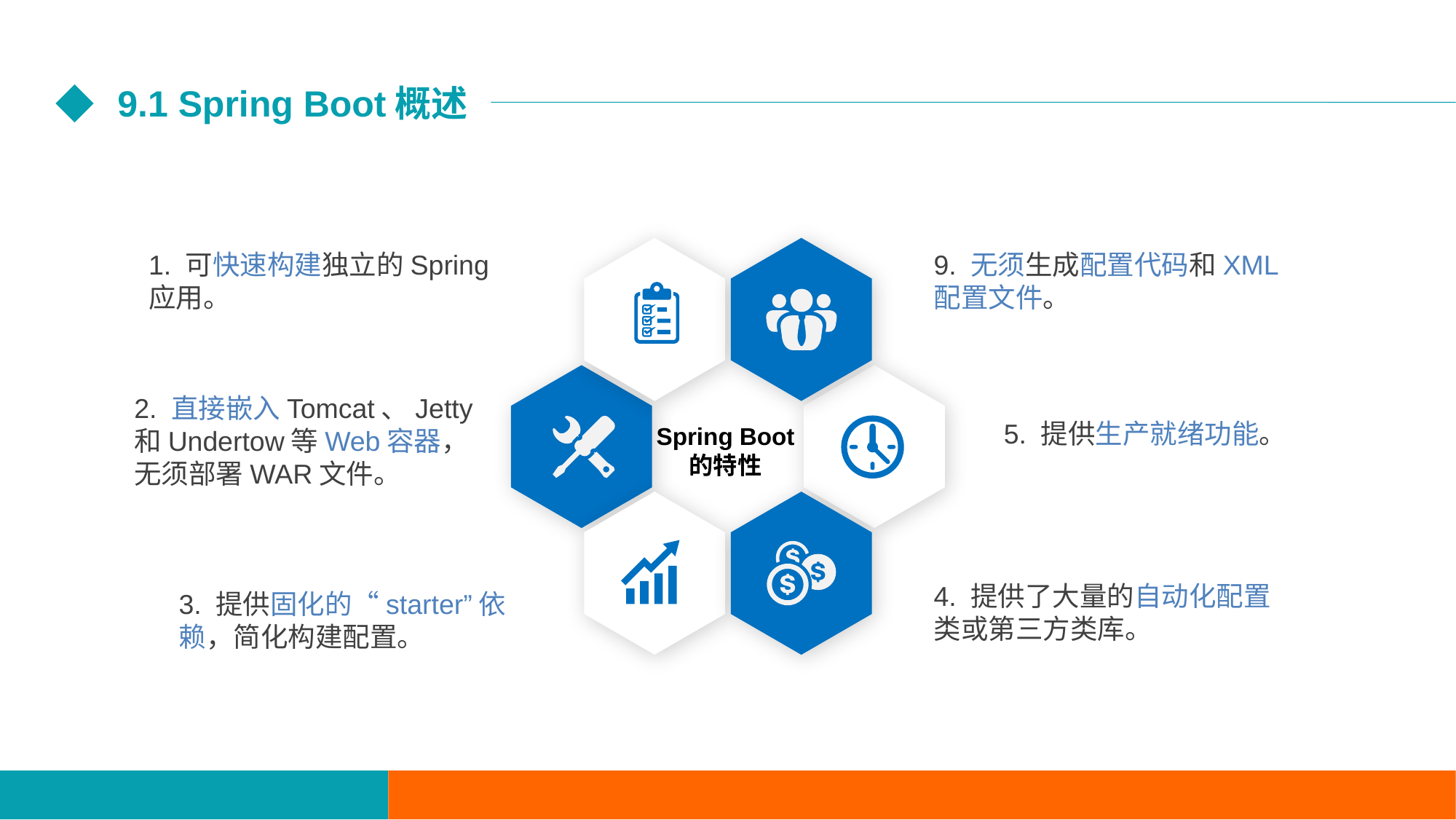

9.1 Spring Boot概述

1. 可快速构建独立的Spring应用。
9. 无须生成配置代码和XML配置文件。
2. 直接嵌入Tomcat、Jetty和Undertow等Web容器，无须部署WAR文件。
5. 提供生产就绪功能。
Spring Boot
的特性
4. 提供了大量的自动化配置类或第三方类库。
3. 提供固化的“starter”依赖，简化构建配置。